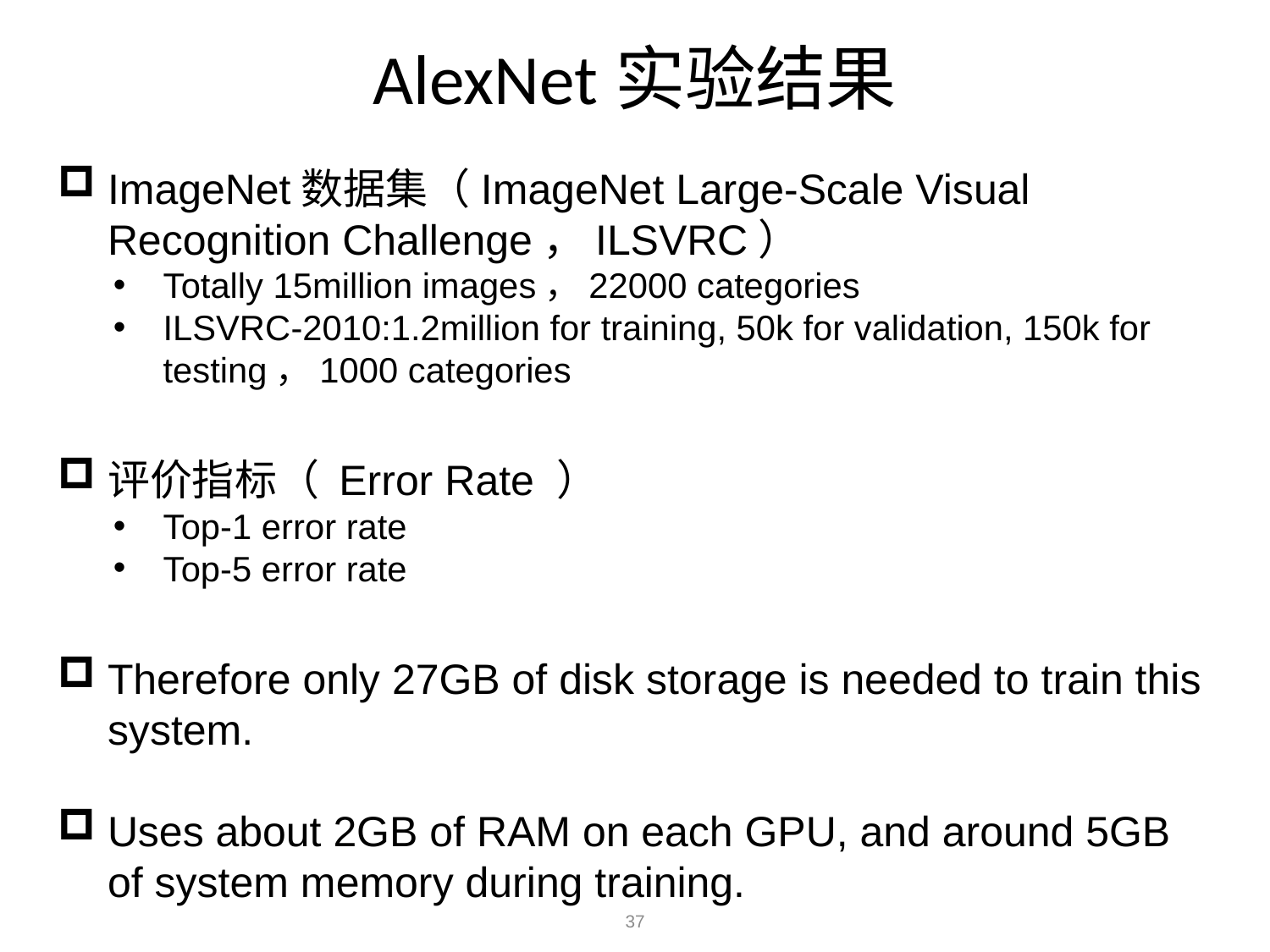

AlexNet实验结果
ImageNet数据集（ImageNet Large-Scale Visual Recognition Challenge，ILSVRC）
Totally 15million images，22000 categories
ILSVRC-2010:1.2million for training, 50k for validation, 150k for testing，1000 categories

评价指标（ Error Rate ）
Top-1 error rate
Top-5 error rate

Therefore only 27GB of disk storage is needed to train this system.

Uses about 2GB of RAM on each GPU, and around 5GB of system memory during training.
37